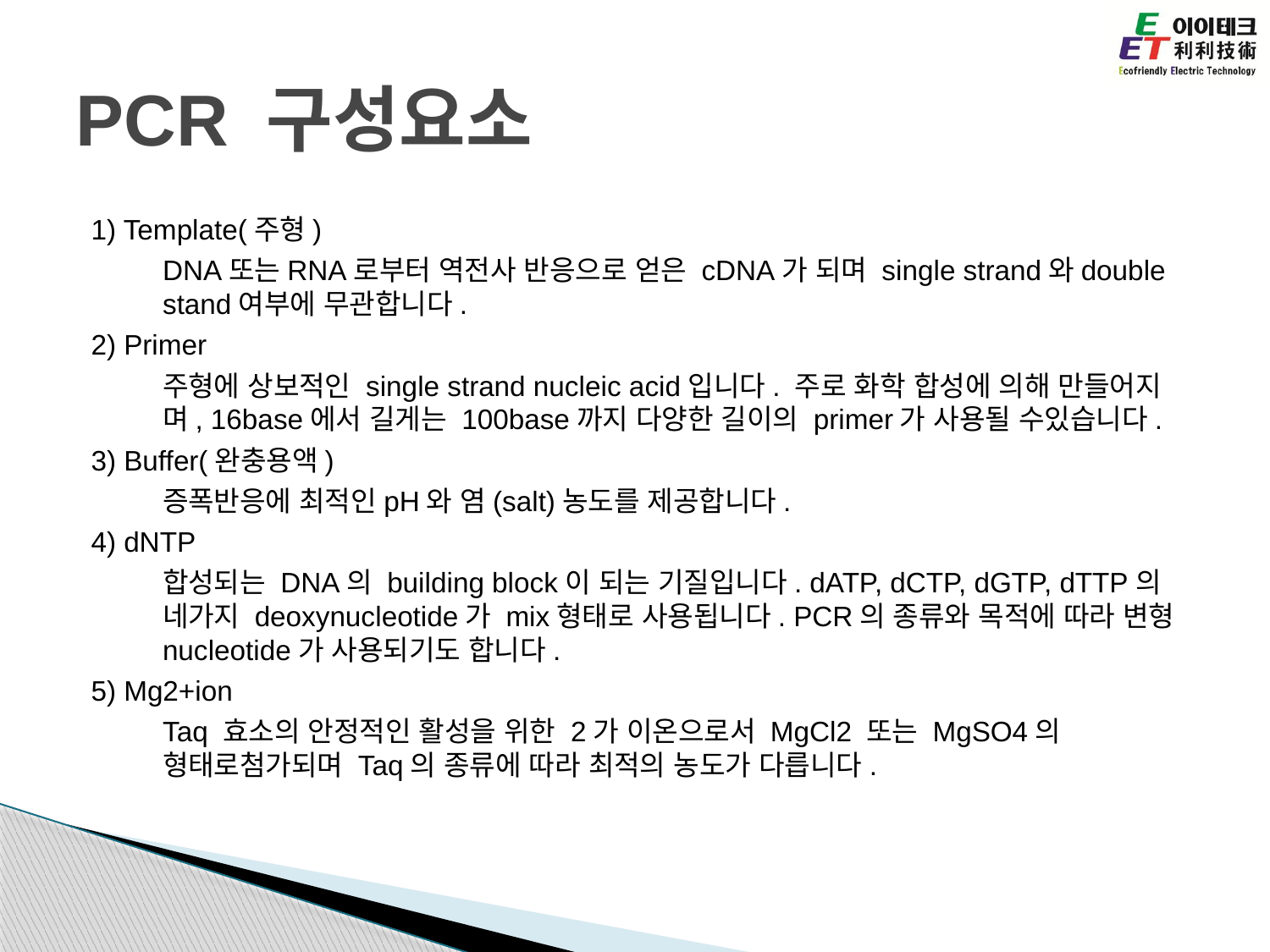

# PCR 구성요소
1) Template(주형)
	DNA또는RNA로부터 역전사 반응으로 얻은 cDNA가 되며 single strand와double stand여부에 무관합니다.
2) Primer
	주형에 상보적인 single strand nucleic acid입니다. 주로 화학 합성에 의해 만들어지며, 16base에서 길게는 100base까지 다양한 길이의 primer가 사용될 수있습니다.
3) Buffer(완충용액)
	증폭반응에 최적인pH와 염(salt)농도를 제공합니다.
4) dNTP
	합성되는 DNA의 building block이 되는 기질입니다. dATP, dCTP, dGTP, dTTP의 네가지 deoxynucleotide가 mix형태로 사용됩니다. PCR의 종류와 목적에 따라 변형nucleotide가 사용되기도 합니다.
5) Mg2+ion
	Taq 효소의 안정적인 활성을 위한 2가 이온으로서 MgCl2 또는 MgSO4의 형태로첨가되며 Taq의 종류에 따라 최적의 농도가 다릅니다.